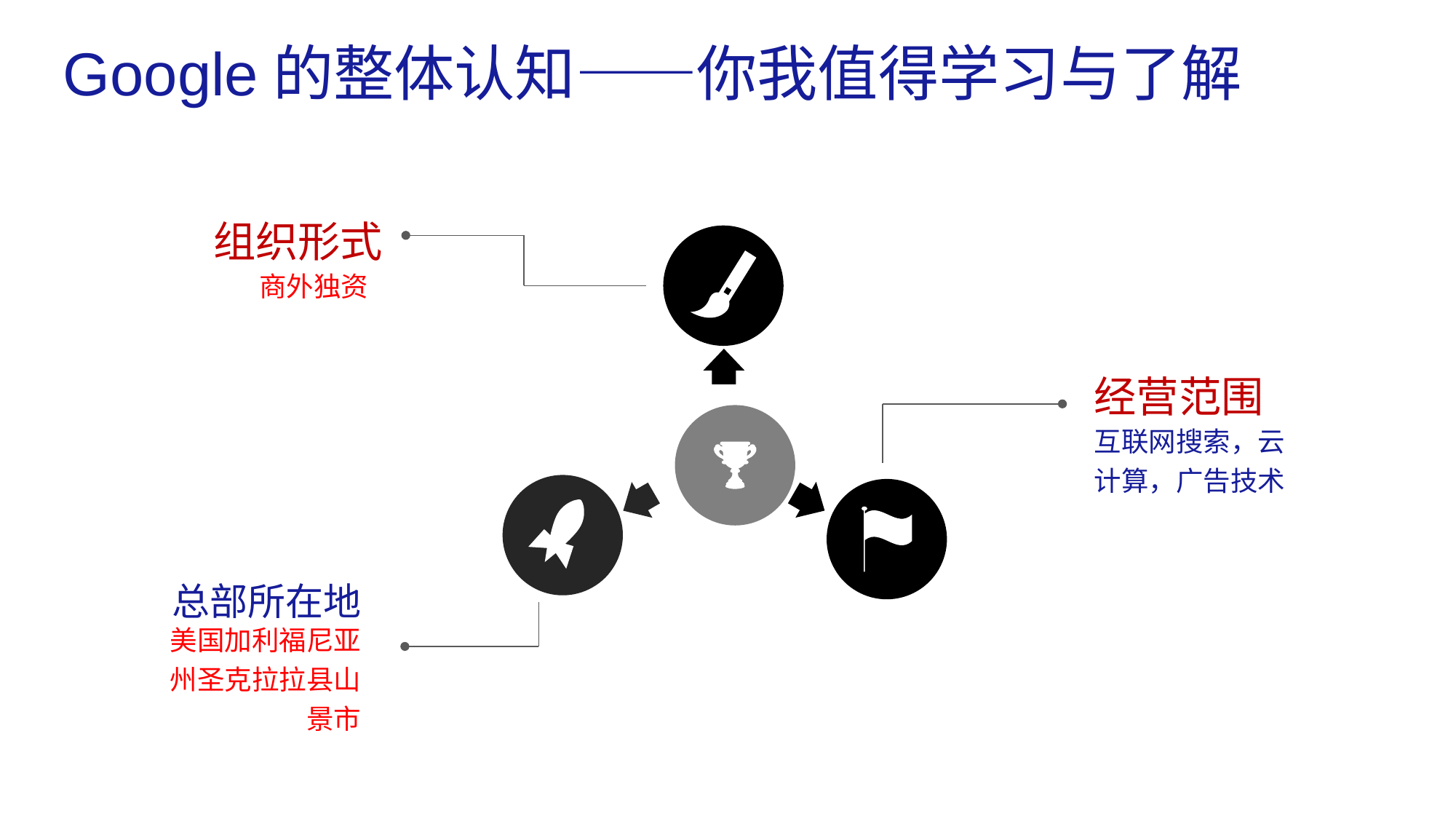

Google的整体认知——你我值得学习与了解
组织形式

商外独资

经营范围

互联网搜索，云计算，广告技术

总部所在地
美国加利福尼亚州圣克拉拉县山景市